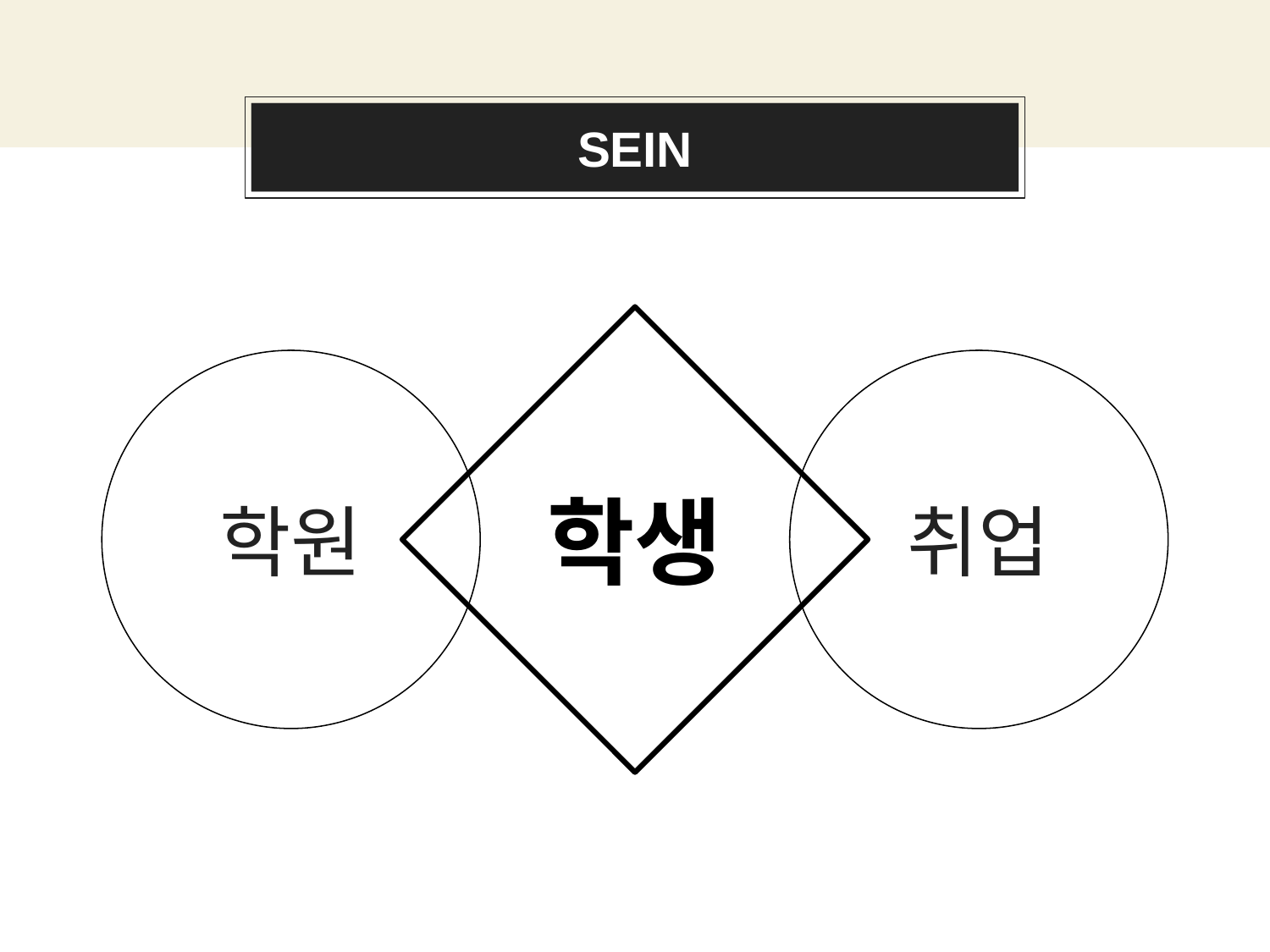

Use charts to explain your ideas
# SEIN
학생
학원
취업